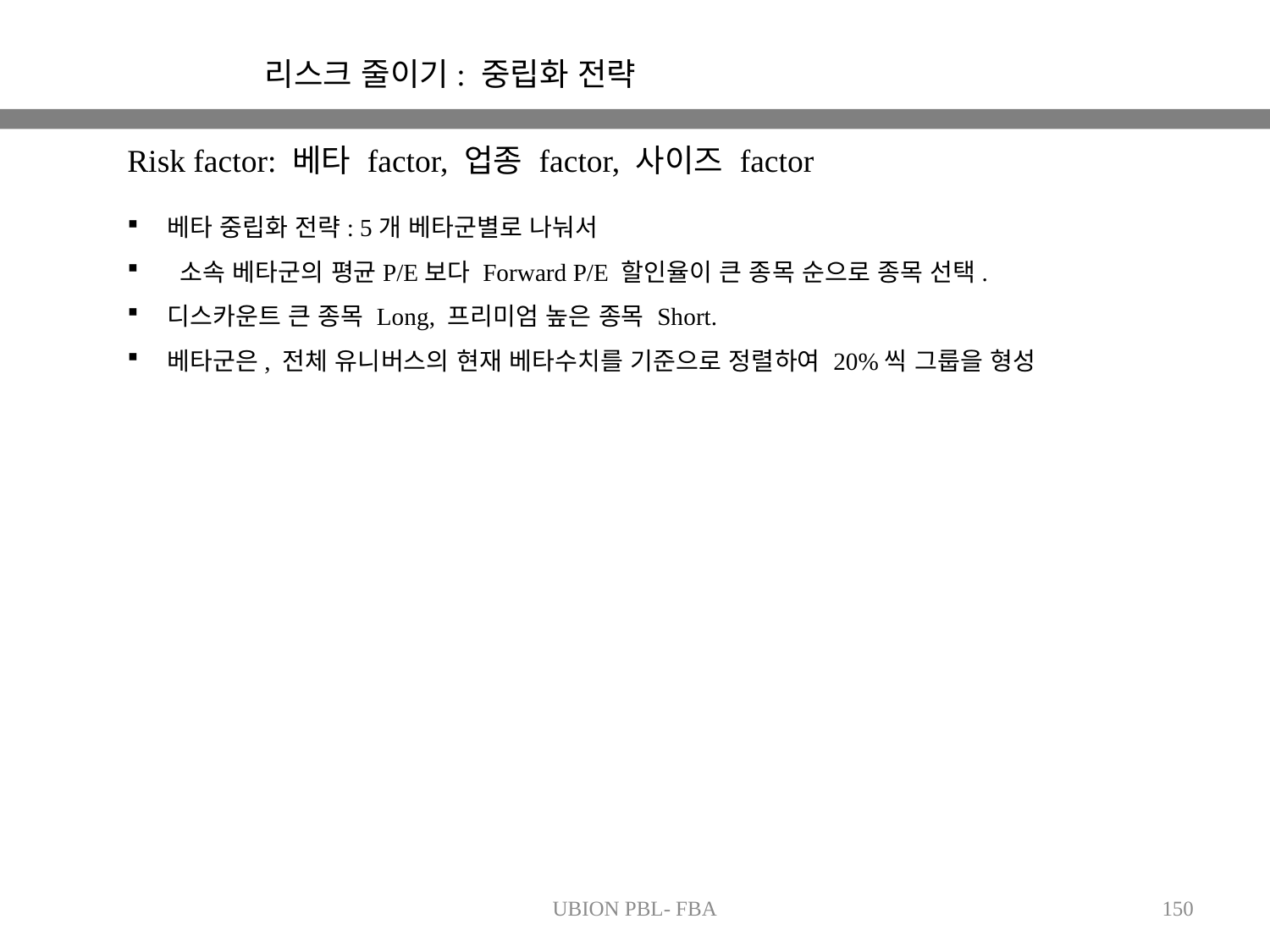

리스크 줄이기: 중립화 전략

Risk factor: 베타 factor, 업종 factor, 사이즈 factor
베타 중립화 전략: 5개 베타군별로 나눠서
 소속 베타군의 평균P/E보다 Forward P/E 할인율이 큰 종목 순으로 종목 선택.
디스카운트 큰 종목 Long, 프리미엄 높은 종목 Short.
베타군은, 전체 유니버스의 현재 베타수치를 기준으로 정렬하여 20%씩 그룹을 형성
UBION PBL- FBA
150